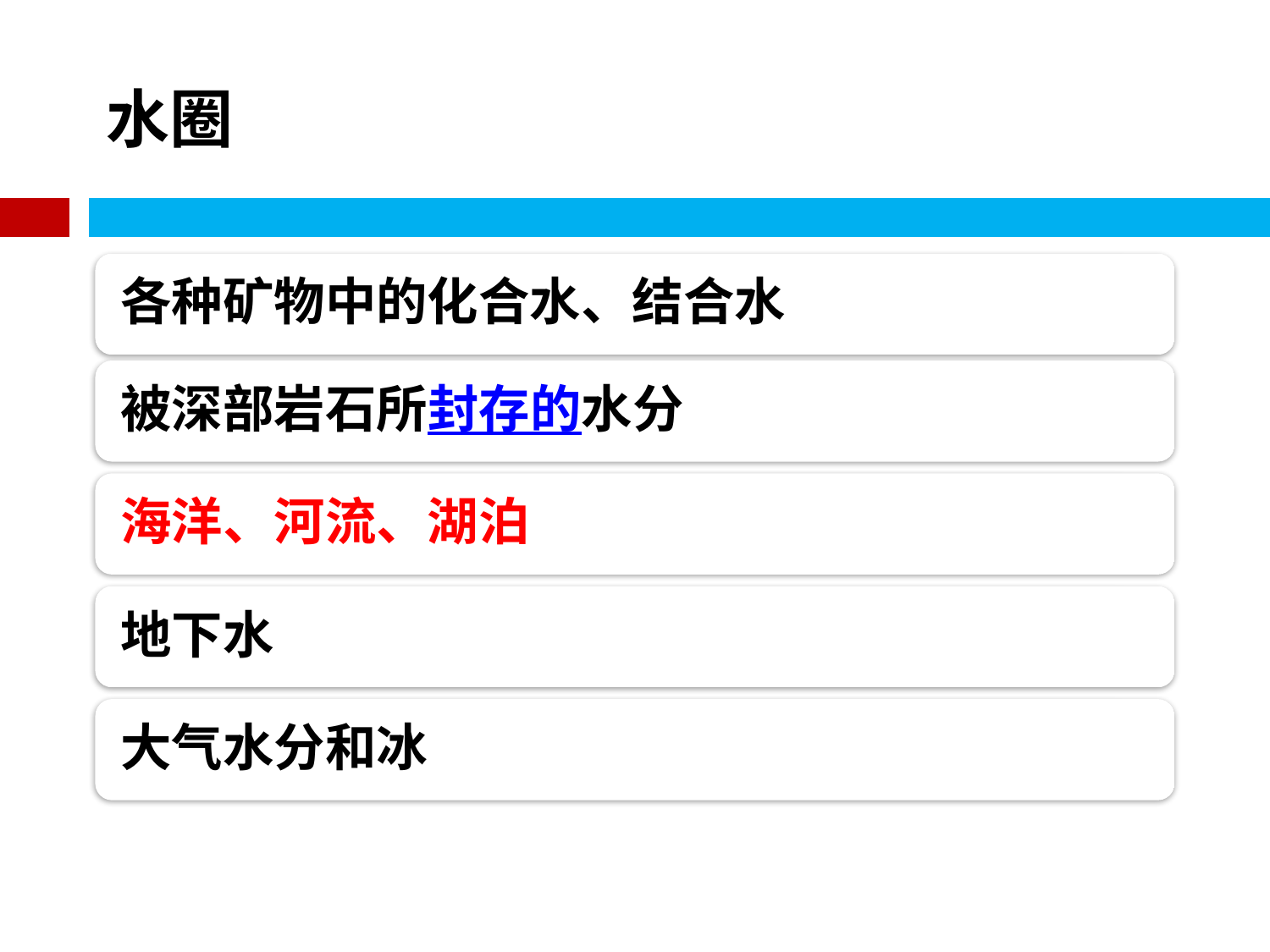

# 水圈
各种矿物中的化合水、结合水
被深部岩石所封存的水分
海洋、河流、湖泊
地下水
大气水分和冰